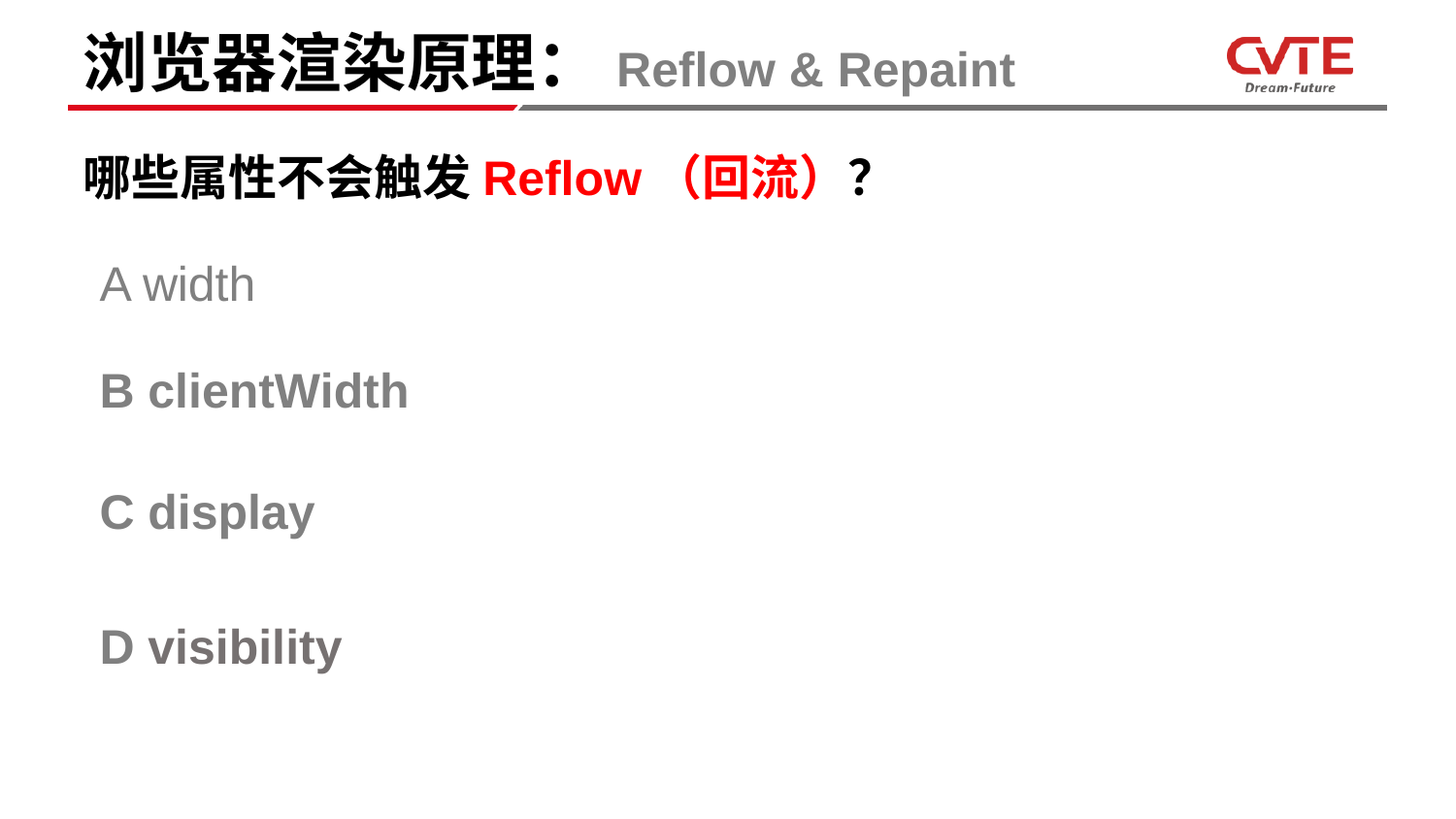

# 浏览器渲染原理：Reflow & Repaint
哪些属性不会触发Reflow（回流）？
A width
B clientWidth
C display
D visibility